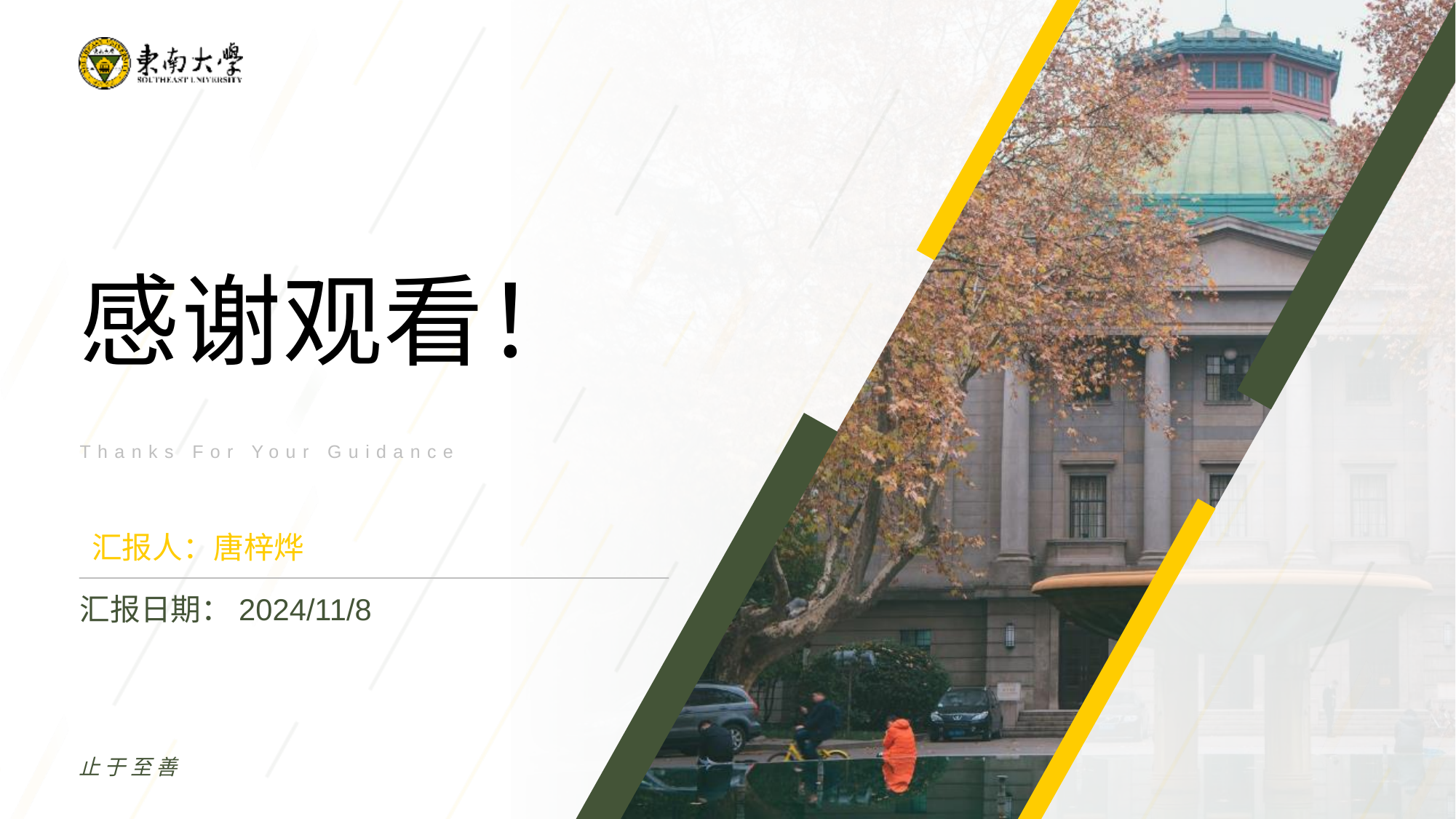

感谢观看！
Thanks For Your Guidance
 汇报人：唐梓烨
汇报日期：2024/11/8
止于至善